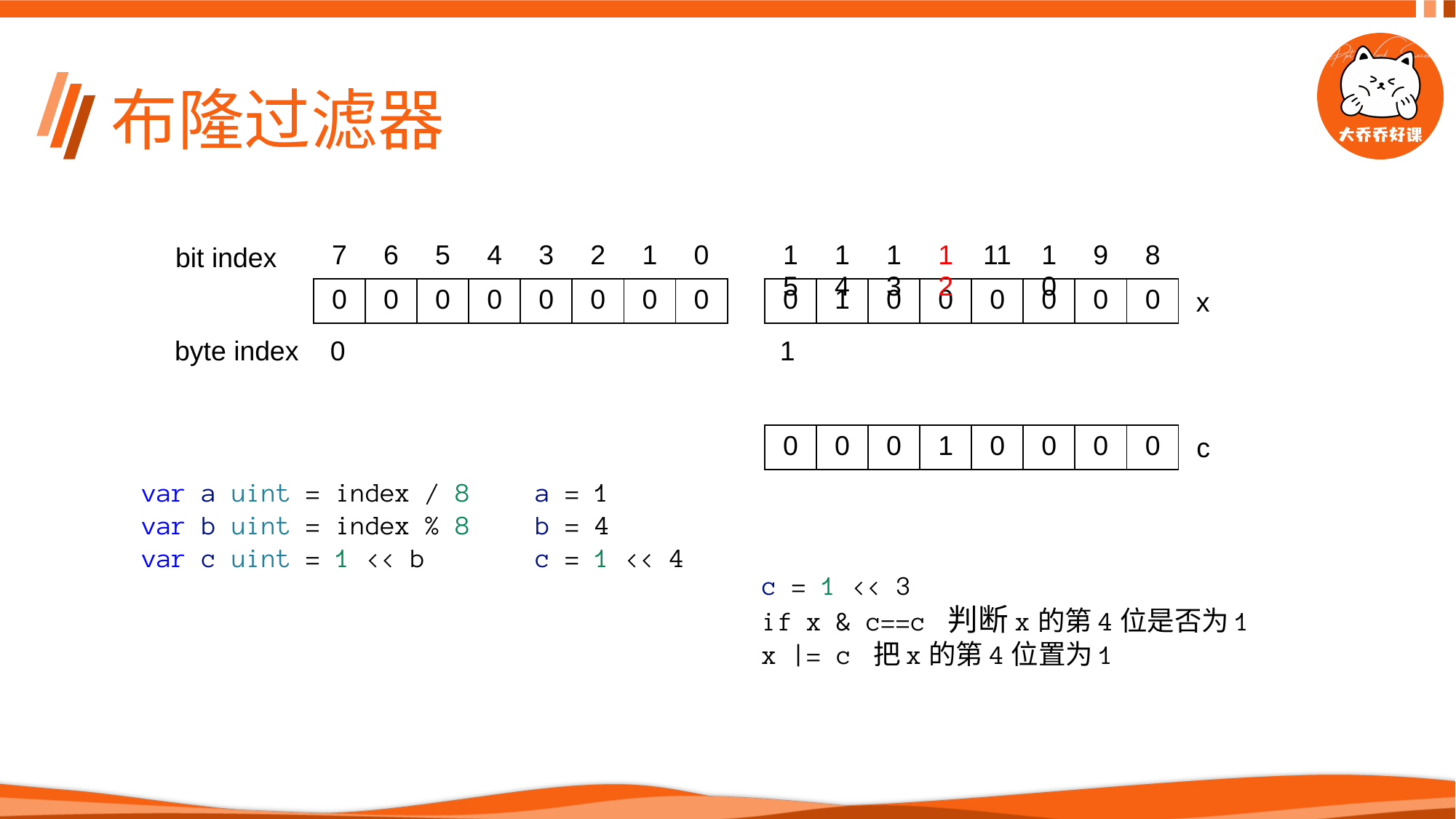

# 布隆过滤器
| 7 | 6 | 5 | 4 | 3 | 2 | 1 | 0 |
| --- | --- | --- | --- | --- | --- | --- | --- |
| 15 | 14 | 13 | 12 | 11 | 10 | 9 | 8 |
| --- | --- | --- | --- | --- | --- | --- | --- |
bit index
| 0 | 0 | 0 | 0 | 0 | 0 | 0 | 0 |
| --- | --- | --- | --- | --- | --- | --- | --- |
| 0 | 1 | 0 | 0 | 0 | 0 | 0 | 0 |
| --- | --- | --- | --- | --- | --- | --- | --- |
x
byte index
0
1
| 0 | 0 | 0 | 1 | 0 | 0 | 0 | 0 |
| --- | --- | --- | --- | --- | --- | --- | --- |
c
var a uint = index / 8
var b uint = index % 8
var c uint = 1 << b
a = 1
b = 4
c = 1 << 4
c = 1 << 3
if x & c==c 判断x的第4位是否为1
x |= c 把x的第4位置为1